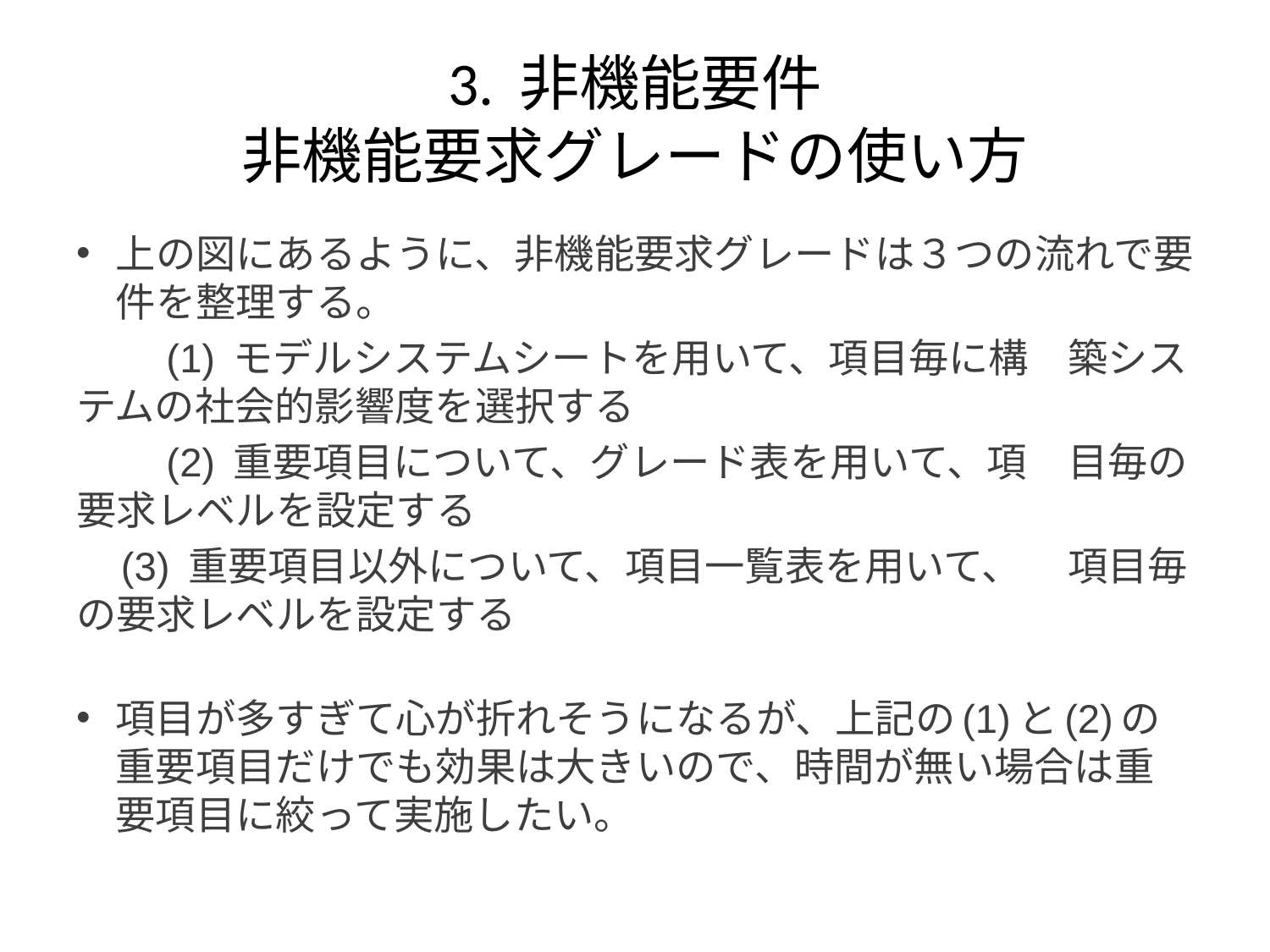

# 3. 非機能要件 非機能要求グレードの使い方
上の図にあるように、非機能要求グレードは３つの流れで要件を整理する。
	(1) モデルシステムシートを用いて、項目毎に構	築システムの社会的影響度を選択する
	(2) 重要項目について、グレード表を用いて、項	目毎の要求レベルを設定する
    (3) 重要項目以外について、項目一覧表を用いて、	項目毎の要求レベルを設定する
項目が多すぎて心が折れそうになるが、上記の(1)と(2)の重要項目だけでも効果は大きいので、時間が無い場合は重要項目に絞って実施したい。